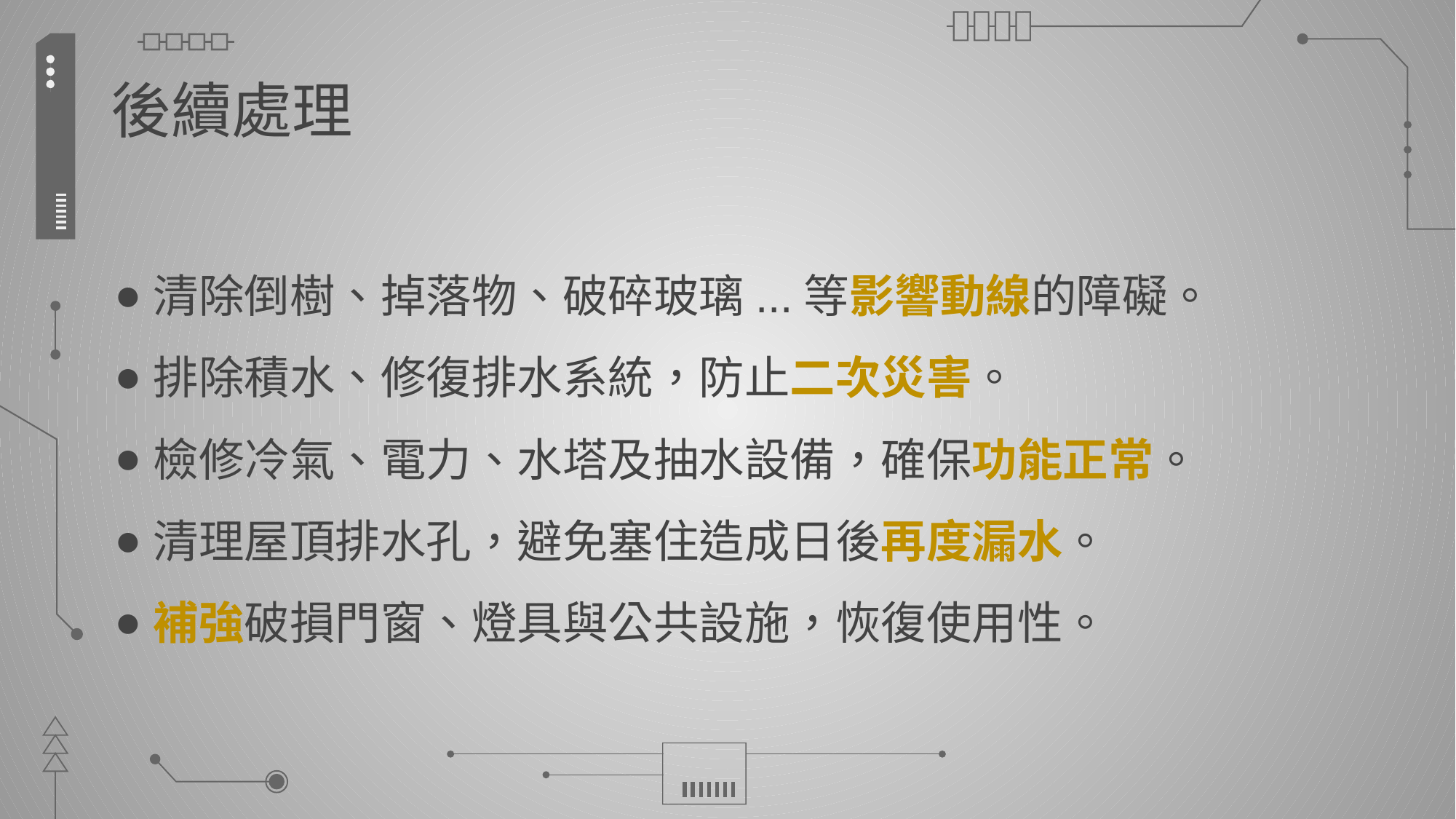

# 後續處理
清除倒樹、掉落物、破碎玻璃...等影響動線的障礙。
排除積水、修復排水系統，防止二次災害。
檢修冷氣、電力、水塔及抽水設備，確保功能正常。
清理屋頂排水孔，避免塞住造成日後再度漏水。
補強破損門窗、燈具與公共設施，恢復使用性。